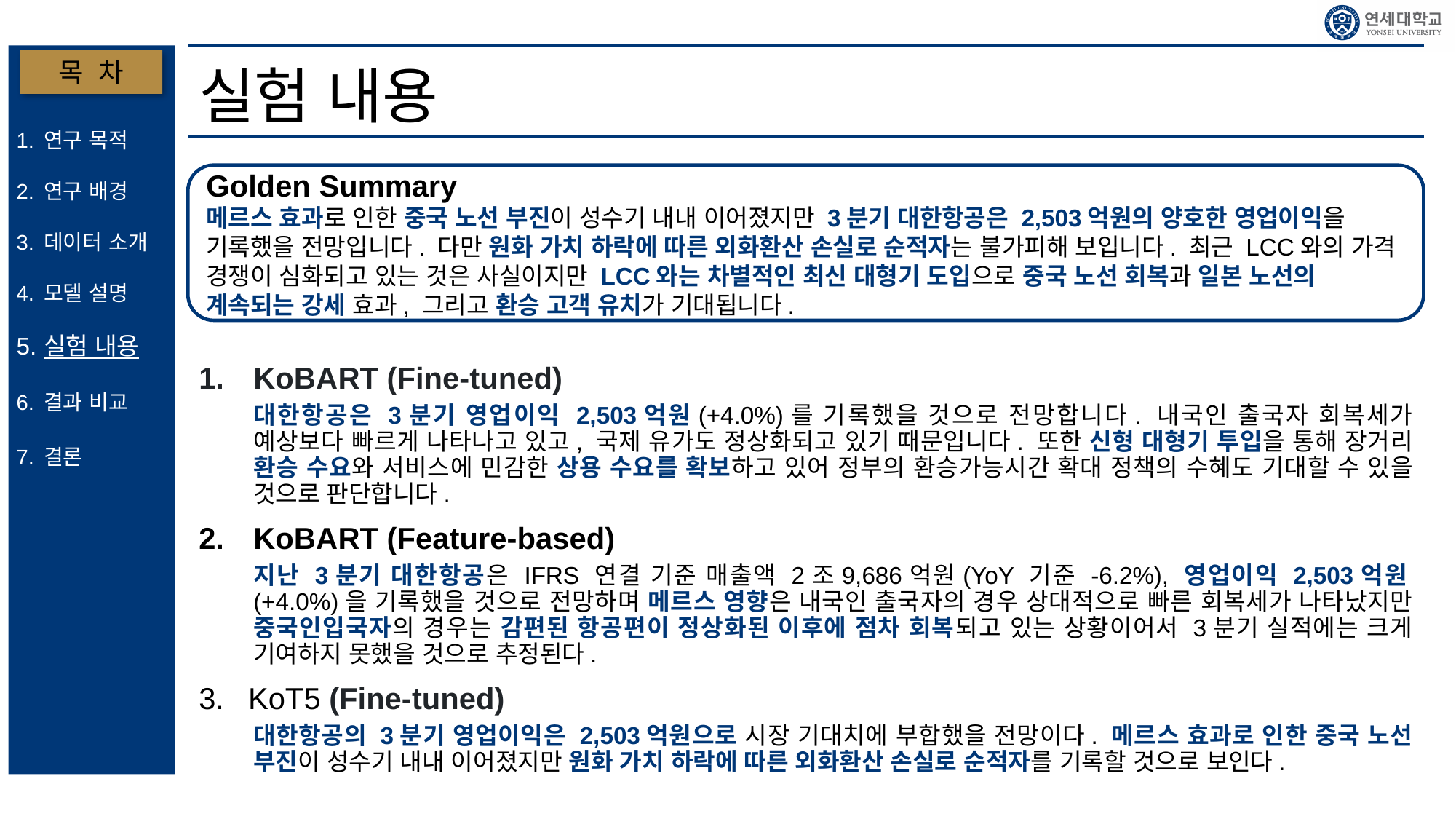

# 실험 내용
목  차
연구 목적

연구 배경

데이터 소개

모델 설명

실험 내용

결과 비교

결론
Golden Summary
메르스 효과로 인한 중국 노선 부진이 성수기 내내 이어졌지만 3분기 대한항공은 2,503억원의 양호한 영업이익을 기록했을 전망입니다. 다만 원화 가치 하락에 따른 외화환산 손실로 순적자는 불가피해 보입니다. 최근 LCC와의 가격 경쟁이 심화되고 있는 것은 사실이지만 LCC와는 차별적인 최신 대형기 도입으로 중국 노선 회복과 일본 노선의 계속되는 강세 효과, 그리고 환승 고객 유치가 기대됩니다.
KoBART (Fine-tuned)
대한항공은 3분기 영업이익 2,503억원(+4.0%)를 기록했을 것으로 전망합니다. 내국인 출국자 회복세가 예상보다 빠르게 나타나고 있고, 국제 유가도 정상화되고 있기 때문입니다. 또한 신형 대형기 투입을 통해 장거리 환승 수요와 서비스에 민감한 상용 수요를 확보하고 있어 정부의 환승가능시간 확대 정책의 수혜도 기대할 수 있을 것으로 판단합니다.
KoBART (Feature-based)
지난 3분기 대한항공은 IFRS 연결 기준 매출액 2조9,686억원(YoY 기준 -6.2%), 영업이익 2,503억원(+4.0%)을 기록했을 것으로 전망하며 메르스 영향은 내국인 출국자의 경우 상대적으로 빠른 회복세가 나타났지만 중국인입국자의 경우는 감편된 항공편이 정상화된 이후에 점차 회복되고 있는 상황이어서 3분기 실적에는 크게 기여하지 못했을 것으로 추정된다.
 KoT5 (Fine-tuned)
대한항공의 3분기 영업이익은 2,503억원으로 시장 기대치에 부합했을 전망이다. 메르스 효과로 인한 중국 노선 부진이 성수기 내내 이어졌지만 원화 가치 하락에 따른 외화환산 손실로 순적자를 기록할 것으로 보인다.